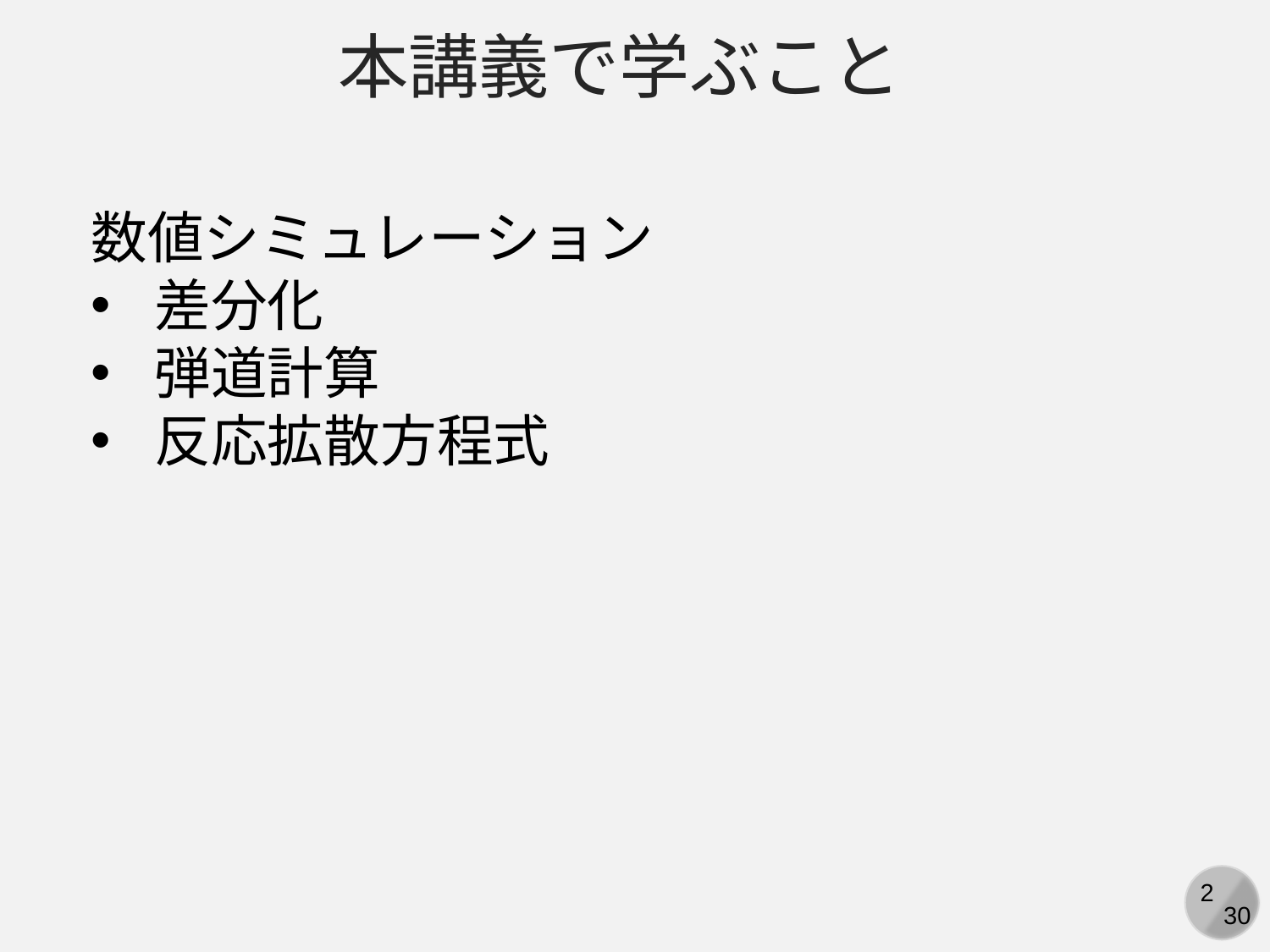

本講義で学ぶこと
数値シミュレーション
差分化
弾道計算
反応拡散方程式